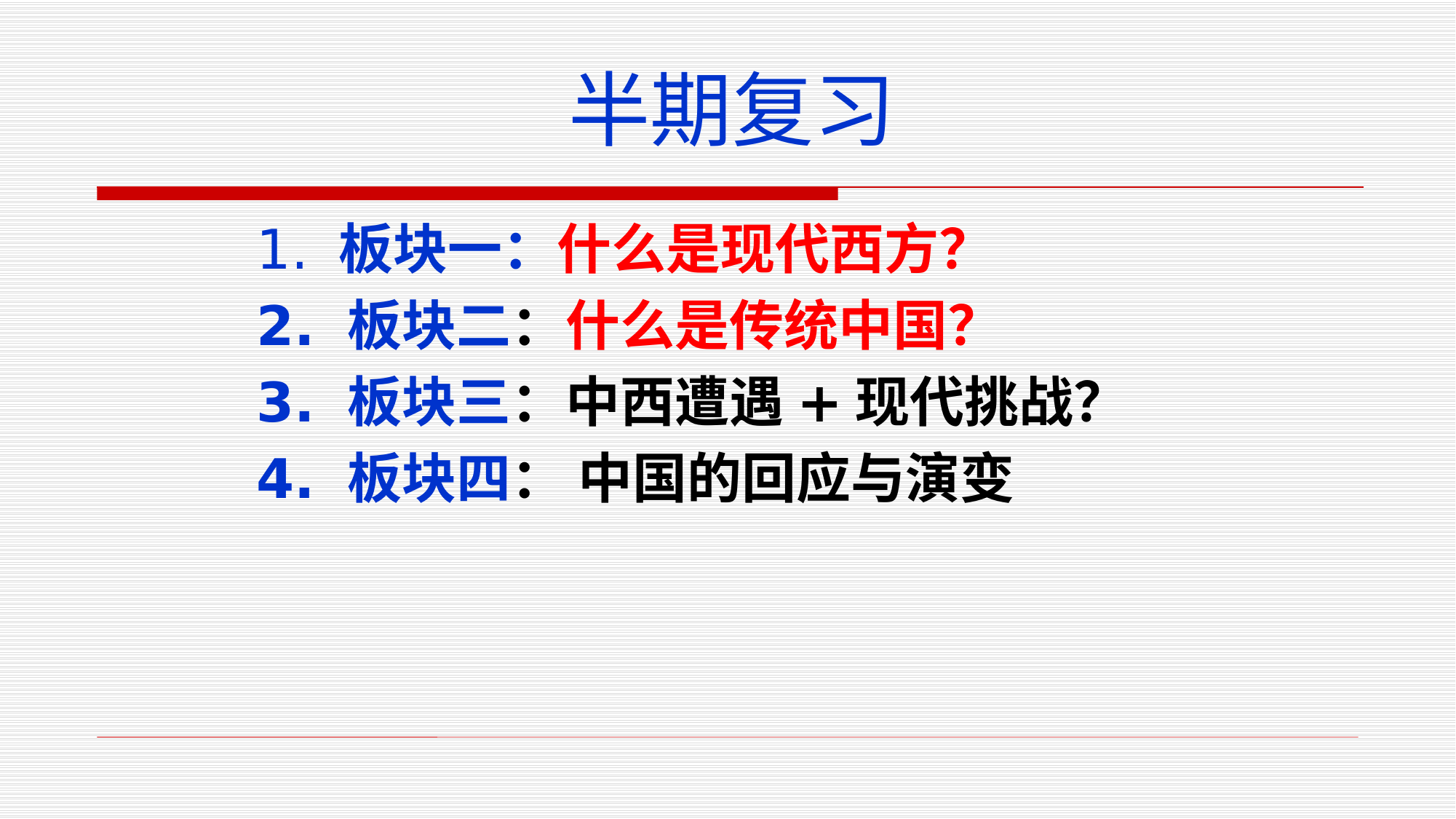

# 半期复习
1. 板块一：什么是现代西方？
2. 板块二：什么是传统中国？
3. 板块三：中西遭遇+现代挑战？
4. 板块四： 中国的回应与演变